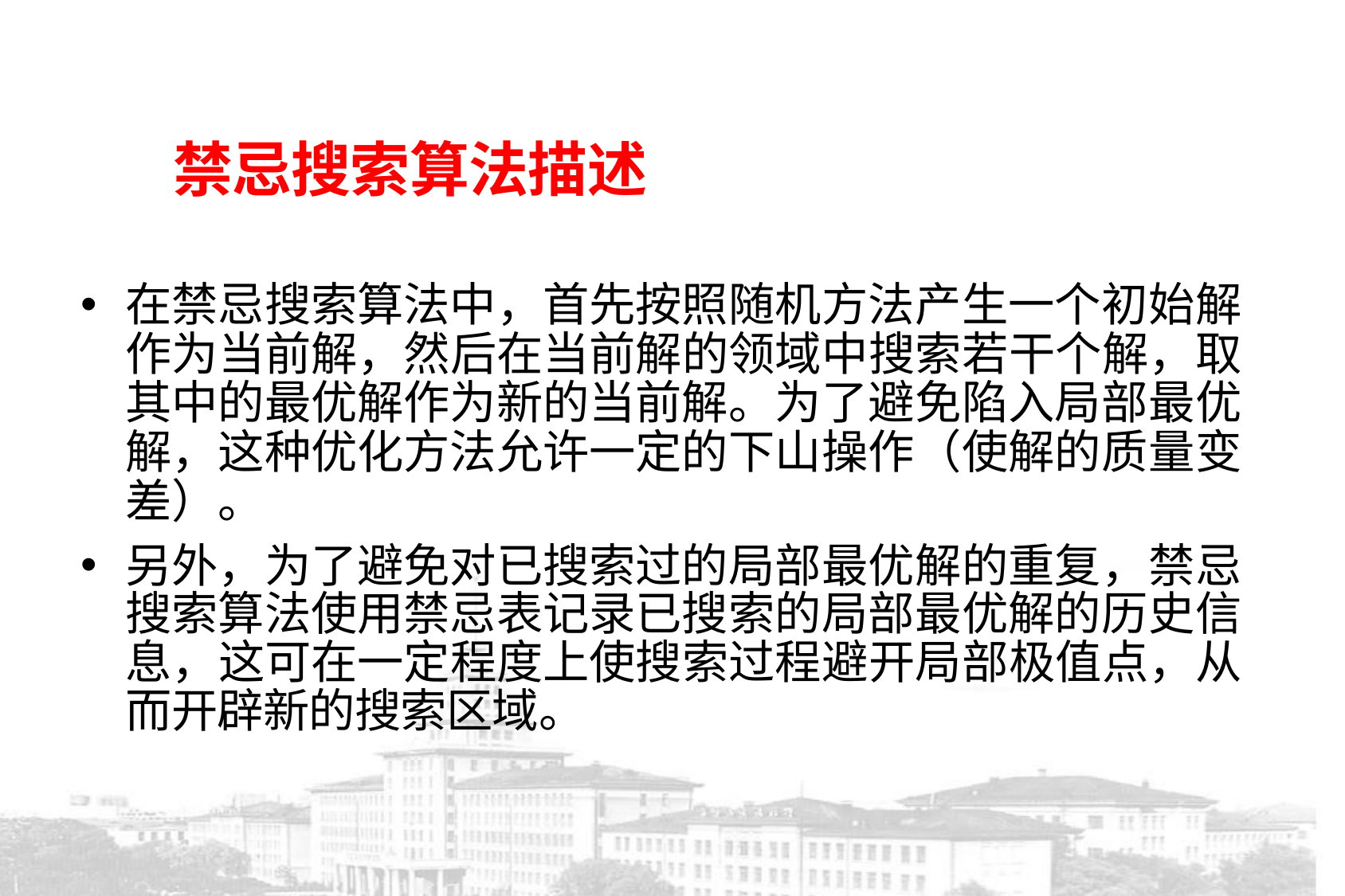

# 禁忌搜索算法描述
在禁忌搜索算法中，首先按照随机方法产生一个初始解作为当前解，然后在当前解的领域中搜索若干个解，取其中的最优解作为新的当前解。为了避免陷入局部最优解，这种优化方法允许一定的下山操作（使解的质量变差）。
另外，为了避免对已搜索过的局部最优解的重复，禁忌搜索算法使用禁忌表记录已搜索的局部最优解的历史信息，这可在一定程度上使搜索过程避开局部极值点，从而开辟新的搜索区域。